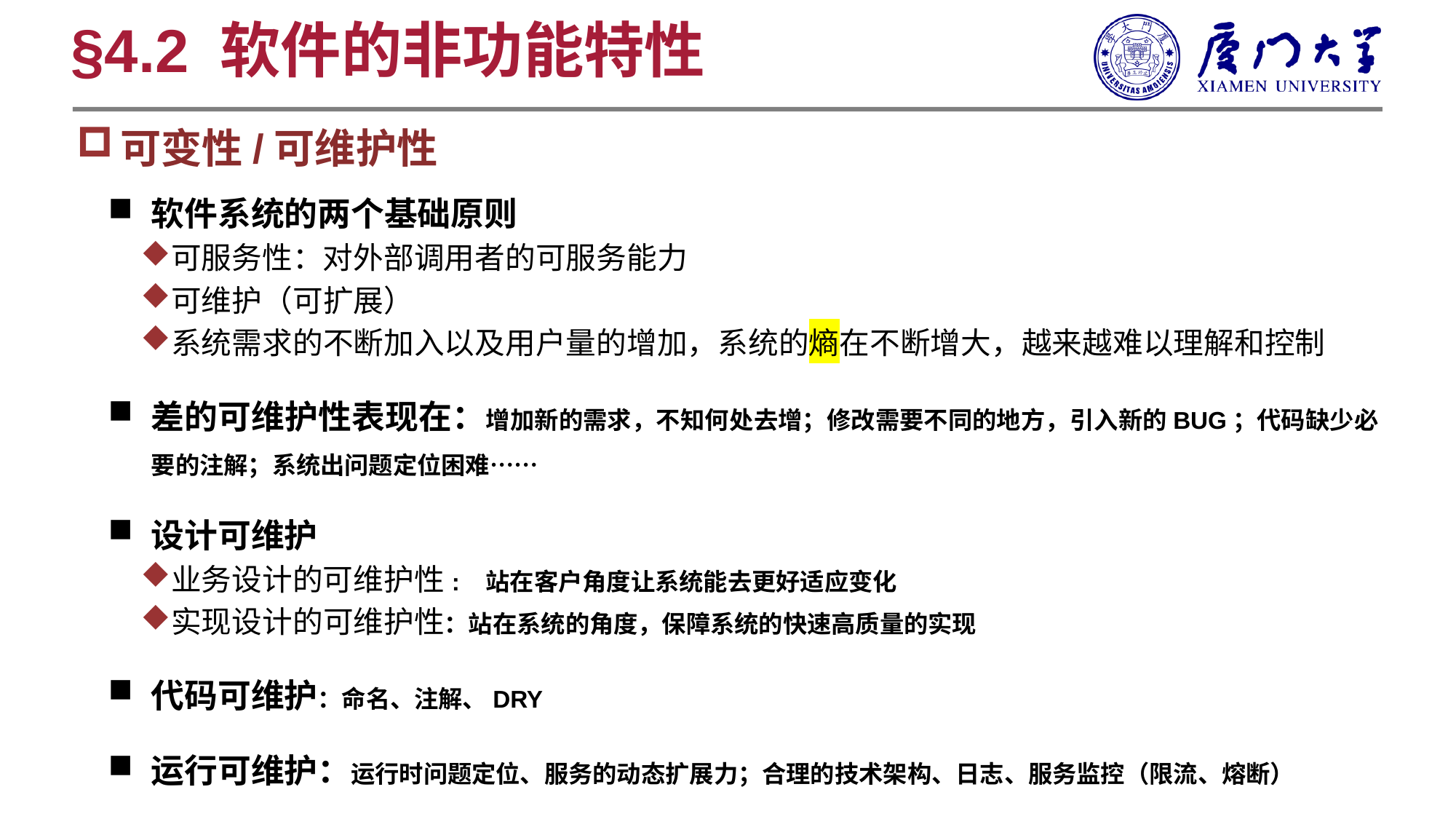

§4.2 软件的非功能特性
可变性/可维护性
软件系统的两个基础原则
可服务性：对外部调用者的可服务能力
可维护（可扩展）
系统需求的不断加入以及用户量的增加，系统的熵在不断增大，越来越难以理解和控制
差的可维护性表现在：增加新的需求，不知何处去增；修改需要不同的地方，引入新的BUG；代码缺少必要的注解；系统出问题定位困难……
设计可维护
业务设计的可维护性:   站在客户角度让系统能去更好适应变化
实现设计的可维护性：站在系统的角度，保障系统的快速高质量的实现
代码可维护：命名、注解、DRY
运行可维护：运行时问题定位、服务的动态扩展力；合理的技术架构、日志、服务监控（限流、熔断）